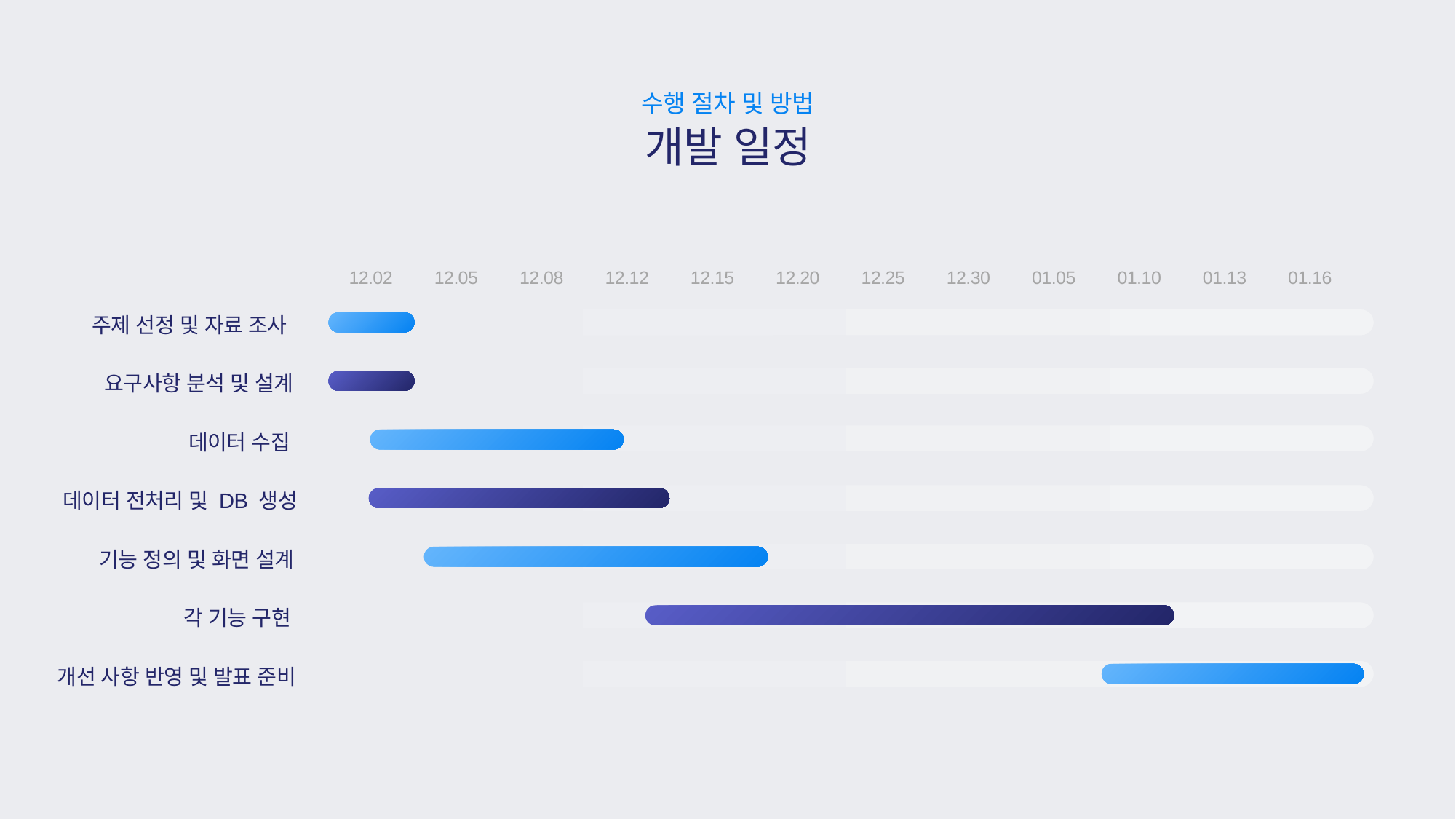

수행 절차 및 방법
개발 일정
12.02
12.05
12.08
12.12
12.15
12.20
12.25
12.30
01.05
01.10
01.13
01.16

주제 선정 및 자료 조사

요구사항 분석 및 설계

데이터 수집

데이터 전처리 및 DB 생성

기능 정의 및 화면 설계

각 기능 구현

개선 사항 반영 및 발표 준비